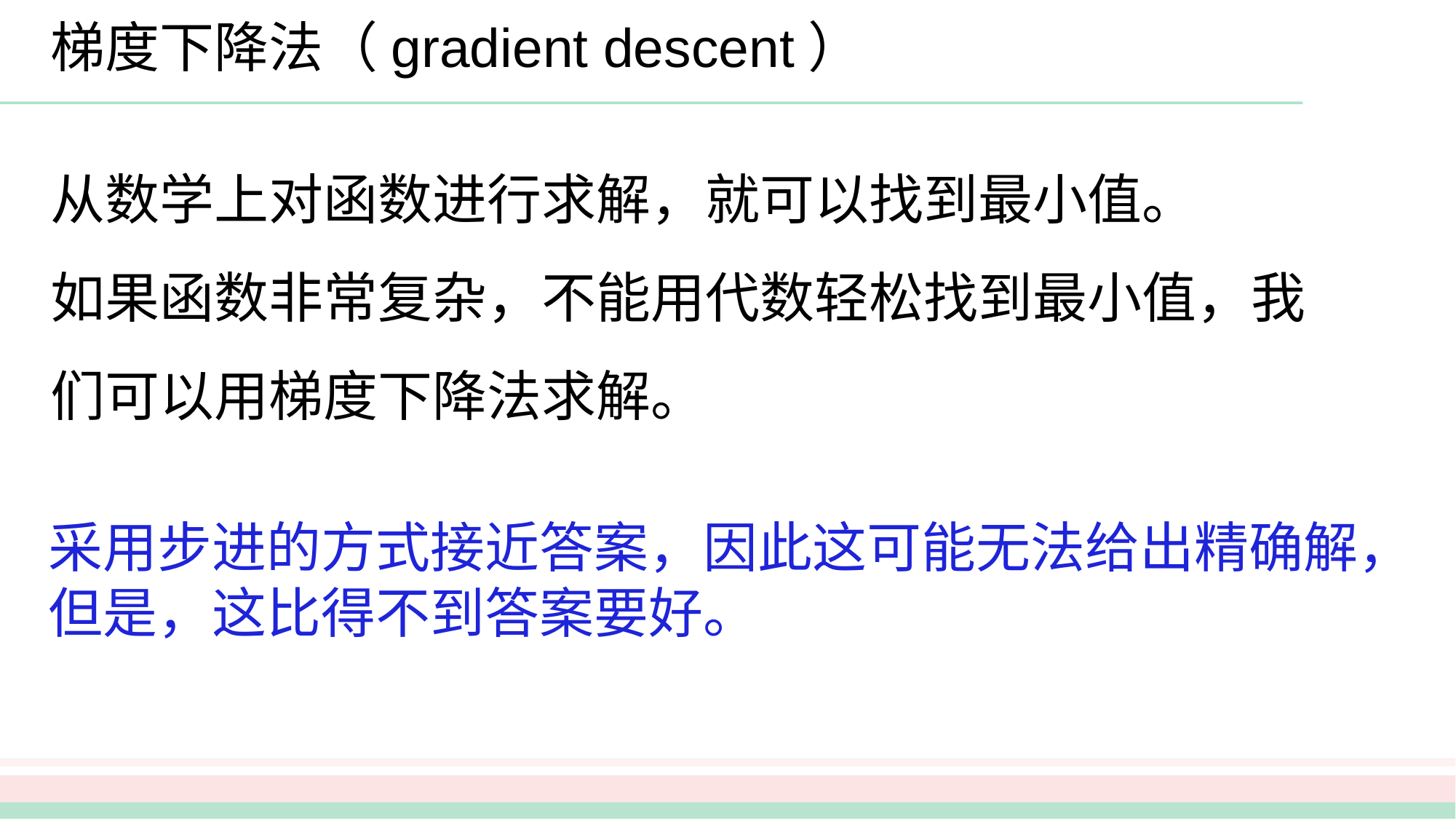

梯度下降法（gradient descent）
从数学上对函数进行求解，就可以找到最小值。
如果函数非常复杂，不能用代数轻松找到最小值，我们可以用梯度下降法求解。
采用步进的方式接近答案，因此这可能无法给出精确解，但是，这比得不到答案要好。